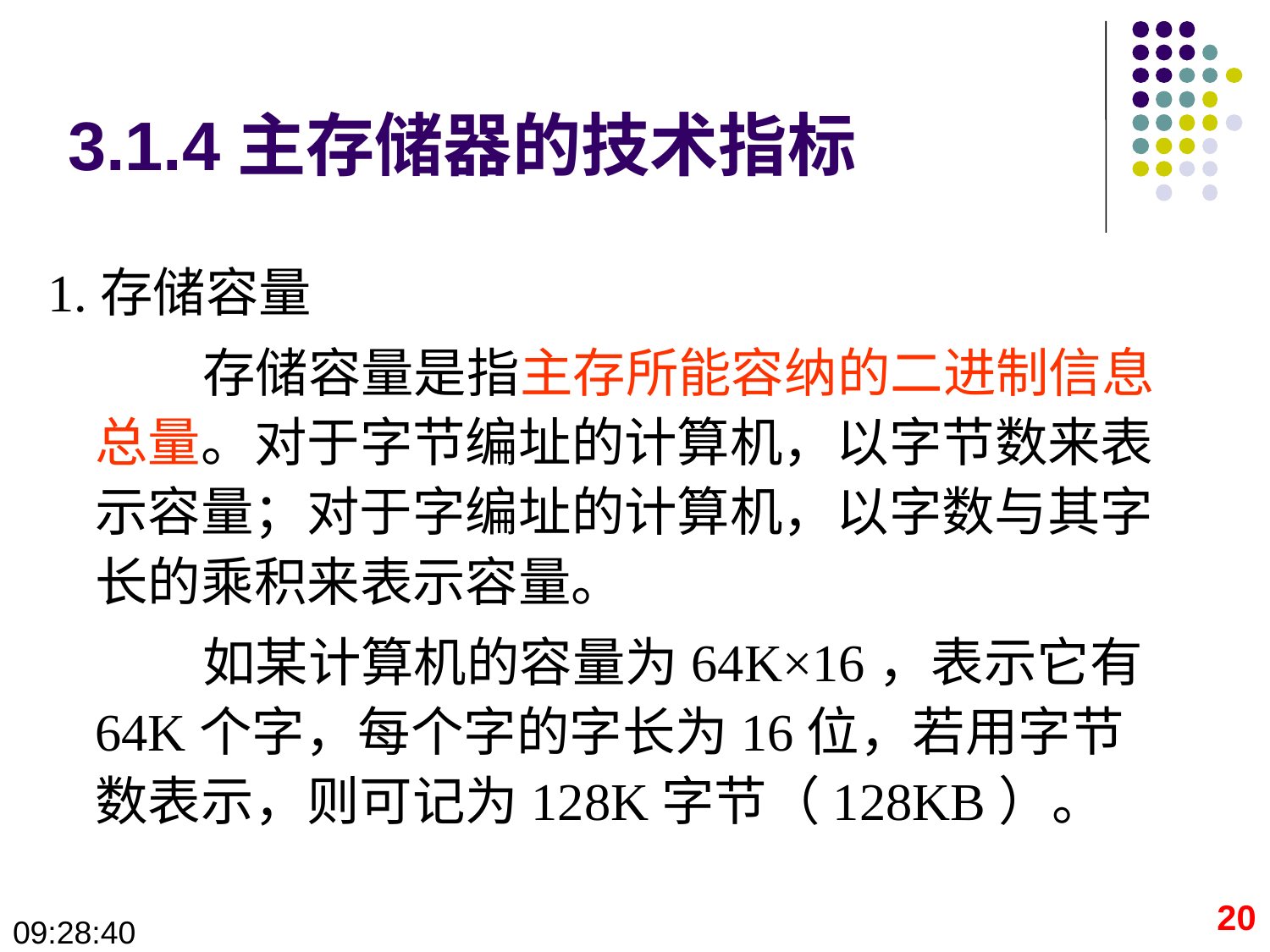

# 3.1.4主存储器的技术指标
1.存储容量
            存储容量是指主存所能容纳的二进制信息总量。对于字节编址的计算机，以字节数来表示容量；对于字编址的计算机，以字数与其字长的乘积来表示容量。
            如某计算机的容量为64K×16，表示它有64K个字，每个字的字长为16位，若用字节数表示，则可记为128K字节（128KB）。
20
09:28:40